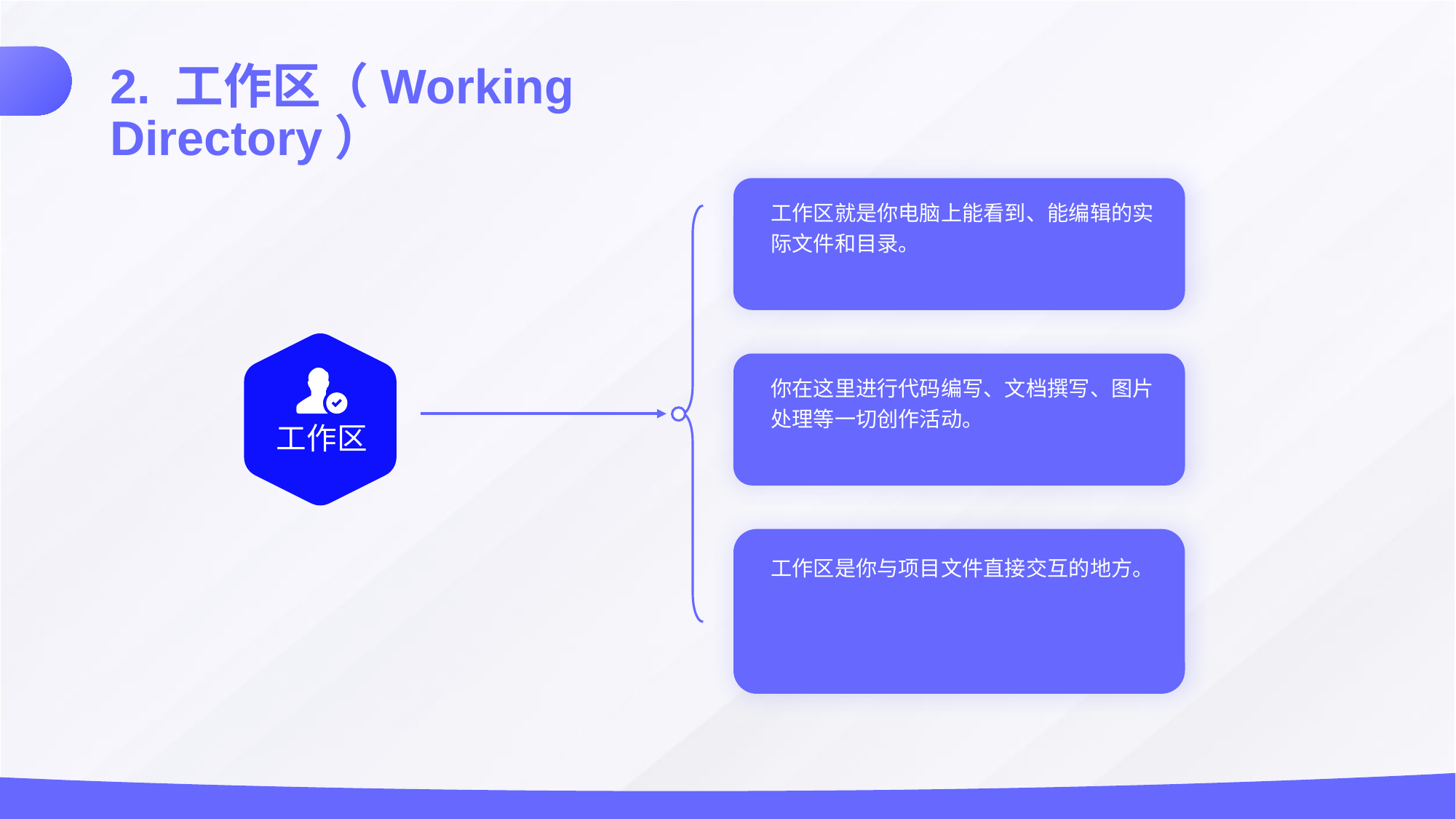

2. 工作区（Working Directory）

工作区就是你电脑上能看到、能编辑的实际文件和目录。

你在这里进行代码编写、文档撰写、图片处理等一切创作活动。

工作区

工作区是你与项目文件直接交互的地方。